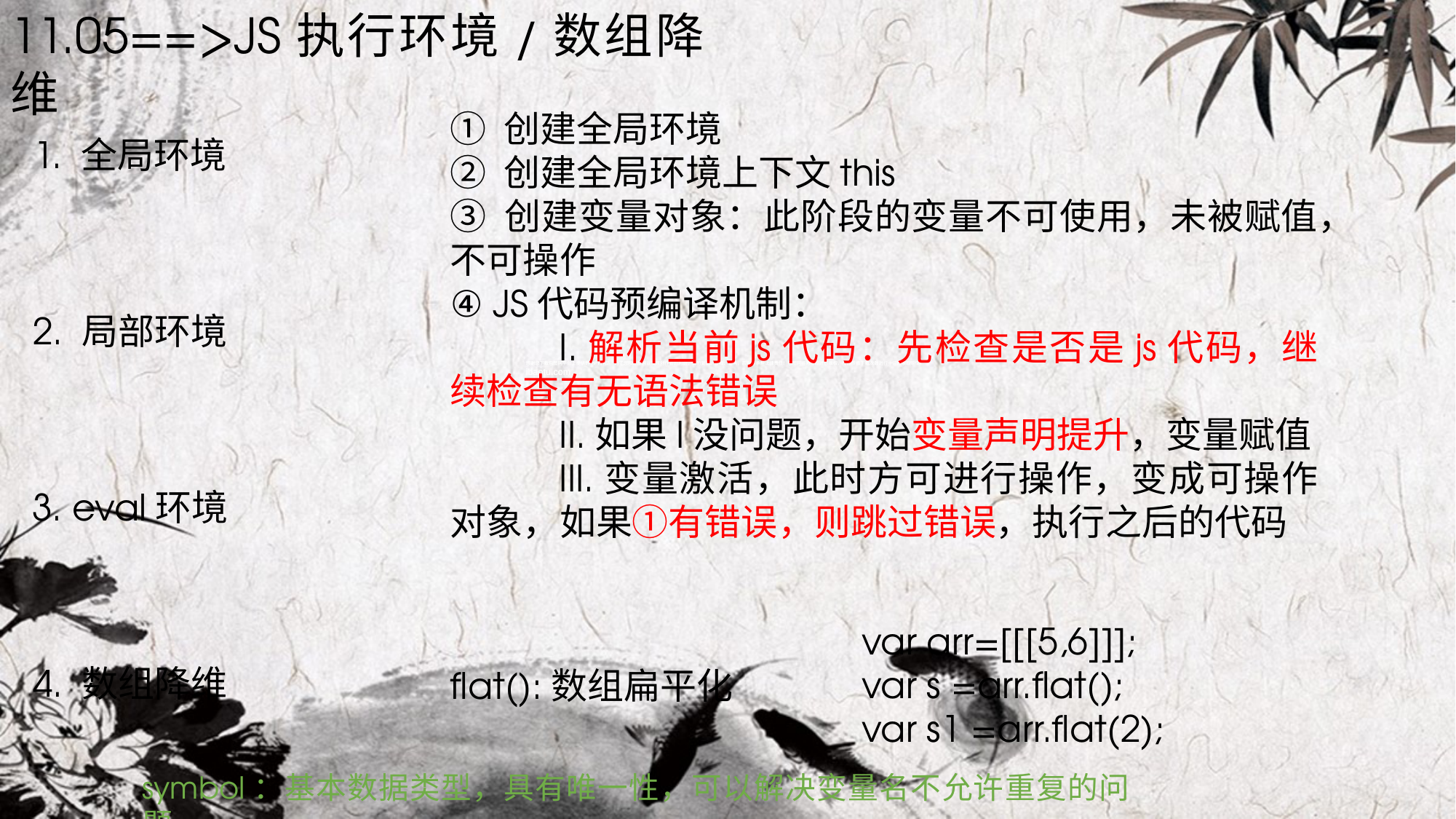

11.05==>JS执行环境/数组降维
① 创建全局环境
② 创建全局环境上下文this
③ 创建变量对象：此阶段的变量不可使用，未被赋值，不可操作
④ JS代码预编译机制：
	I.解析当前js代码：先检查是否是js代码，继续检查有无语法错误
	II.如果I没问题，开始变量声明提升，变量赋值
	III.变量激活，此时方可进行操作，变成可操作对象，如果①有错误，则跳过错误，执行之后的代码
1. 全局环境
2. 局部环境
3. eval环境
var arr=[[[5,6]]];
var s =arr.flat();
var s1 =arr.flat(2);
4. 数组降维
flat():数组扁平化
symbol：基本数据类型，具有唯一性，可以解决变量名不允许重复的问题